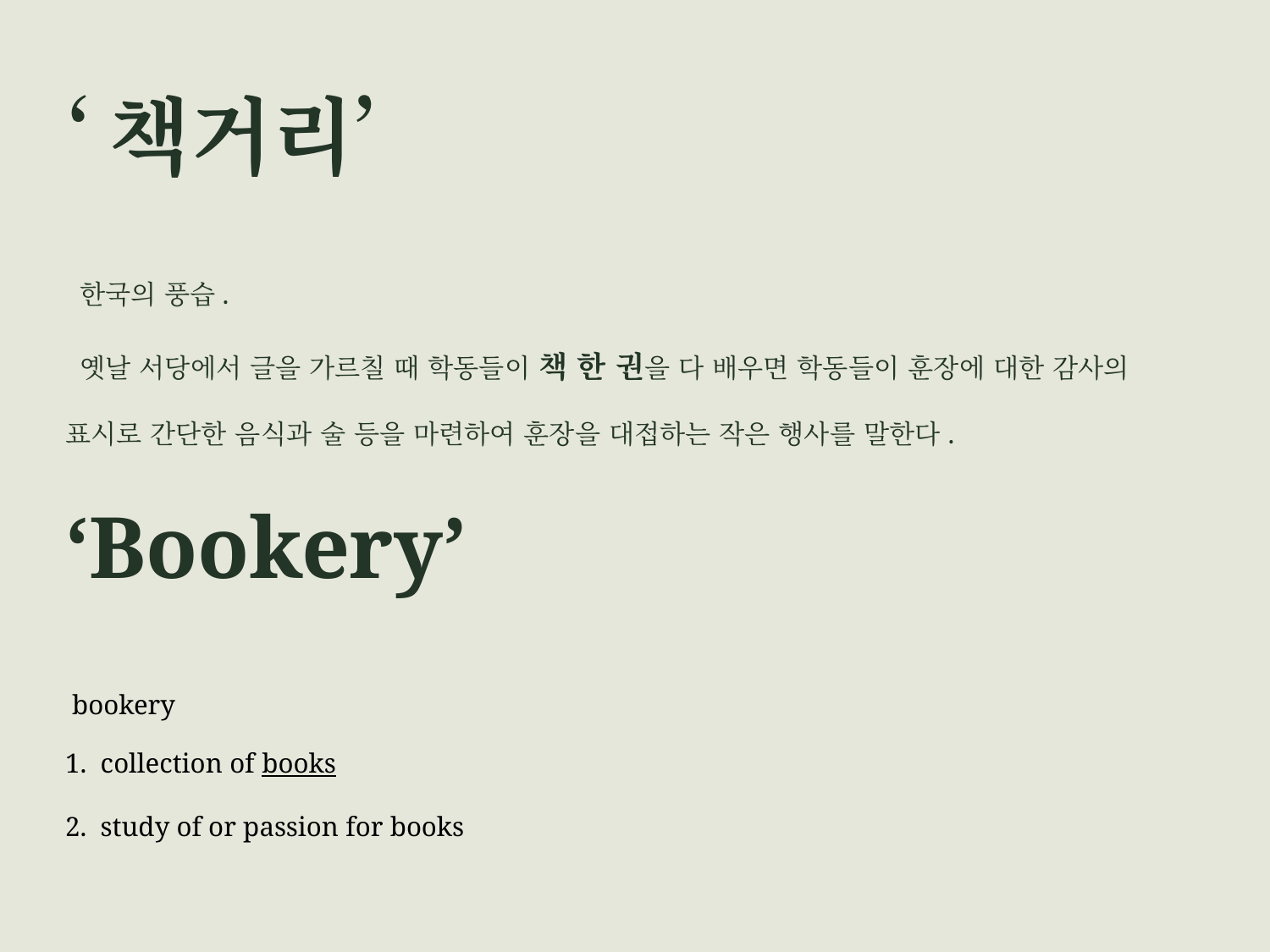

# ‘Bookery’
‘책거리’
 한국의 풍습.
 옛날 서당에서 글을 가르칠 때 학동들이 책 한 권을 다 배우면 학동들이 훈장에 대한 감사의 표시로 간단한 음식과 술 등을 마련하여 훈장을 대접하는 작은 행사를 말한다.
‘Bookery’
 bookery
1.  collection of books
2.  study of or passion for books